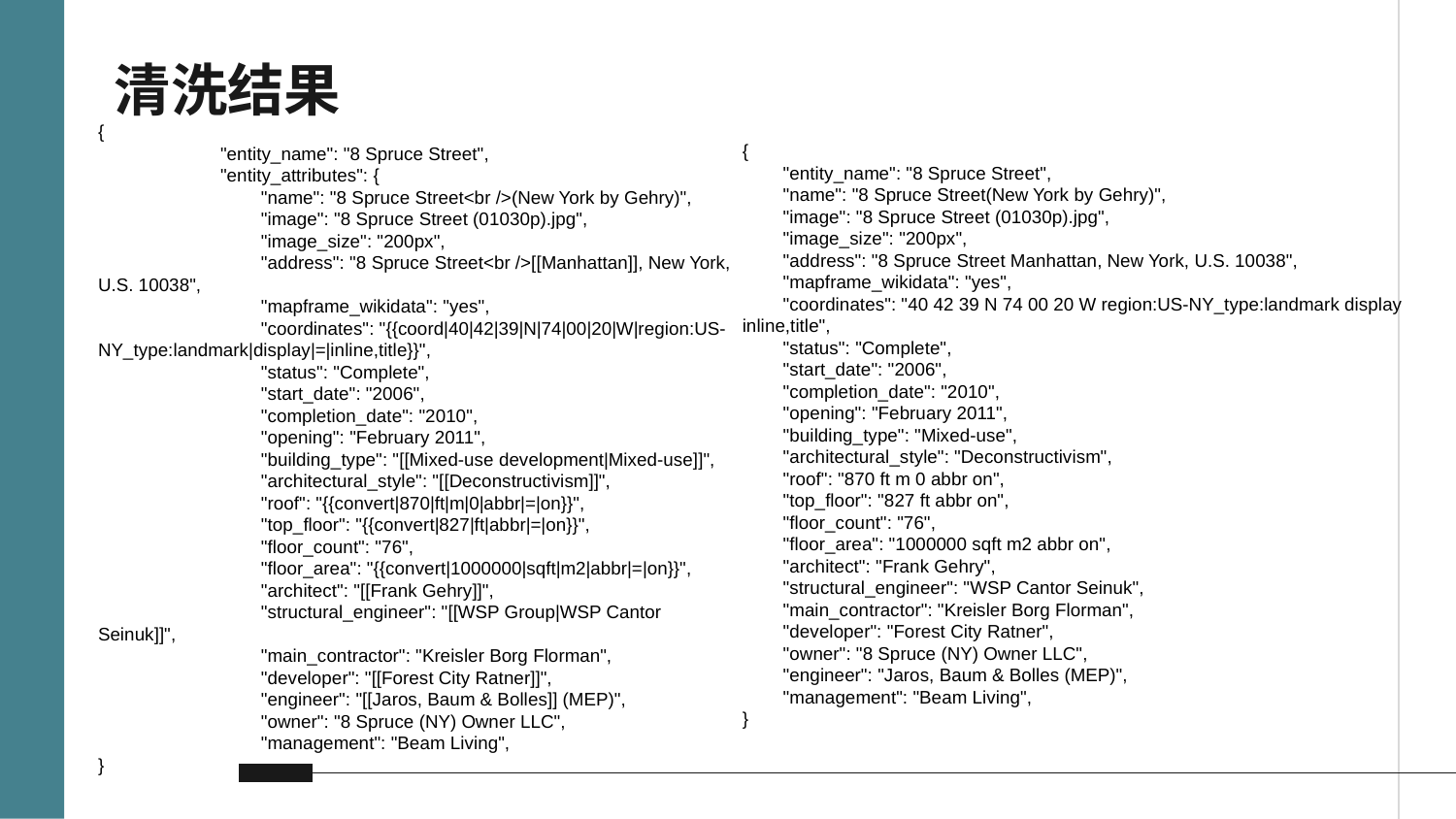

# 清洗结果
{
                        "entity_name": "8 Spruce Street",
                        "entity_attributes": {
                                "name": "8 Spruce Street<br />(New York by Gehry)",
                                "image": "8 Spruce Street (01030p).jpg",
                                "image_size": "200px",
                                "address": "8 Spruce Street<br />[[Manhattan]], New York, U.S. 10038",
                                "mapframe_wikidata": "yes",
                                "coordinates": "{{coord|40|42|39|N|74|00|20|W|region:US-NY_type:landmark|display|=|inline,title}}",
                                "status": "Complete",
                                "start_date": "2006",
                                "completion_date": "2010",
                                "opening": "February 2011",
                                "building_type": "[[Mixed-use development|Mixed-use]]",
                                "architectural_style": "[[Deconstructivism]]",
                                "roof": "{{convert|870|ft|m|0|abbr|=|on}}",
                                "top_floor": "{{convert|827|ft|abbr|=|on}}",
                                "floor_count": "76",
                                "floor_area": "{{convert|1000000|sqft|m2|abbr|=|on}}",
                                "architect": "[[Frank Gehry]]",
                                "structural_engineer": "[[WSP Group|WSP Cantor Seinuk]]",
                                "main_contractor": "Kreisler Borg Florman",
                                "developer": "[[Forest City Ratner]]",
                                "engineer": "[[Jaros, Baum & Bolles]] (MEP)",
                                "owner": "8 Spruce (NY) Owner LLC",
                                "management": "Beam Living",
}
{
        "entity_name": "8 Spruce Street",
        "name": "8 Spruce Street(New York by Gehry)",
        "image": "8 Spruce Street (01030p).jpg",
        "image_size": "200px",
        "address": "8 Spruce Street Manhattan, New York, U.S. 10038",
        "mapframe_wikidata": "yes",
        "coordinates": "40 42 39 N 74 00 20 W region:US-NY_type:landmark display inline,title",
        "status": "Complete",
        "start_date": "2006",
        "completion_date": "2010",
        "opening": "February 2011",
        "building_type": "Mixed-use",
        "architectural_style": "Deconstructivism",
        "roof": "870 ft m 0 abbr on",
        "top_floor": "827 ft abbr on",
        "floor_count": "76",
        "floor_area": "1000000 sqft m2 abbr on",
        "architect": "Frank Gehry",
        "structural_engineer": "WSP Cantor Seinuk",
        "main_contractor": "Kreisler Borg Florman",
        "developer": "Forest City Ratner",
        "owner": "8 Spruce (NY) Owner LLC",
        "engineer": "Jaros, Baum & Bolles (MEP)",
        "management": "Beam Living",
}